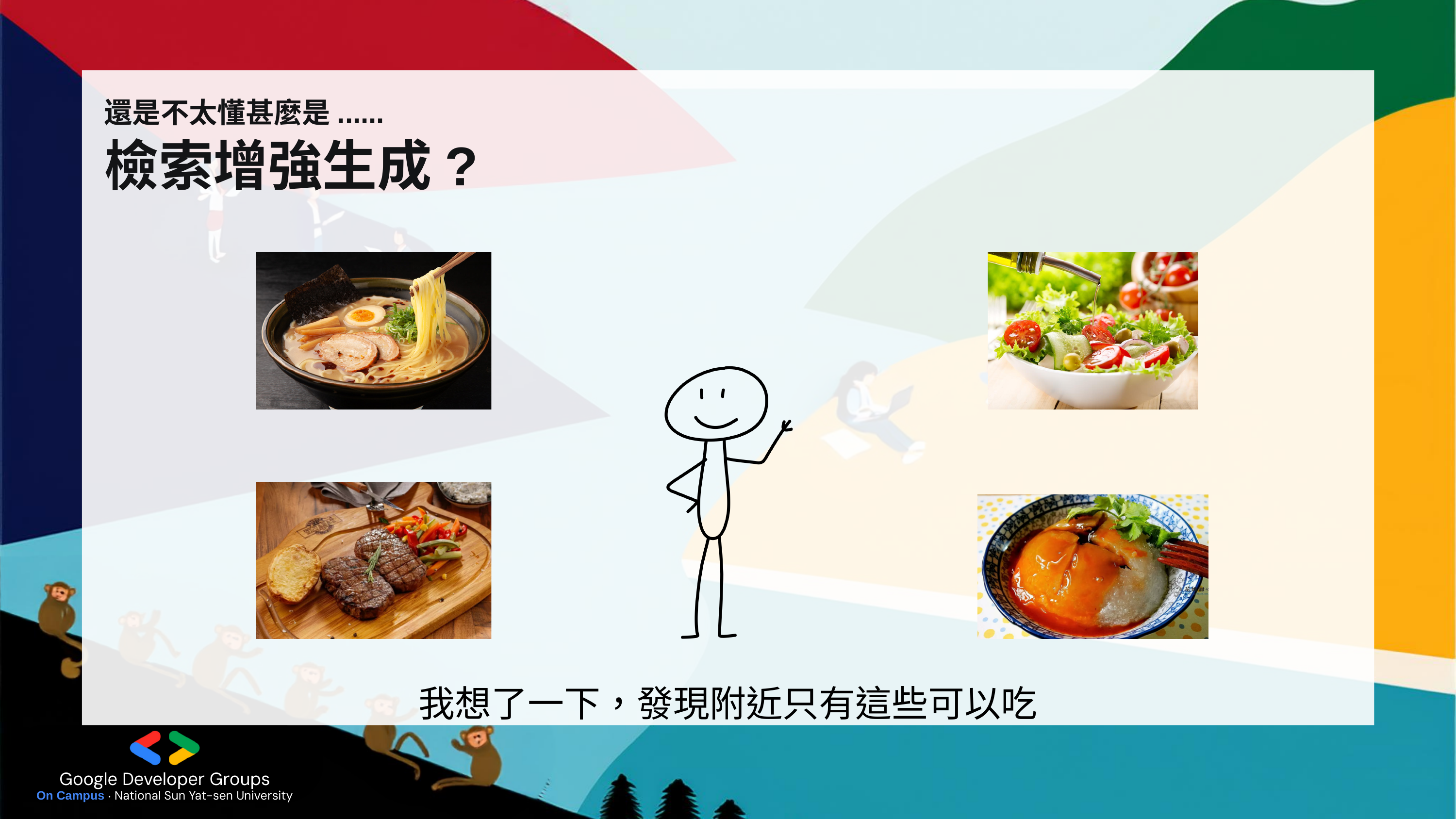

還是不太懂甚麼是......
檢索增強生成?

我想了一下，發現附近只有這些可以吃

Google Developer Groups
On Campus ‧ National Sun Yat-sen University